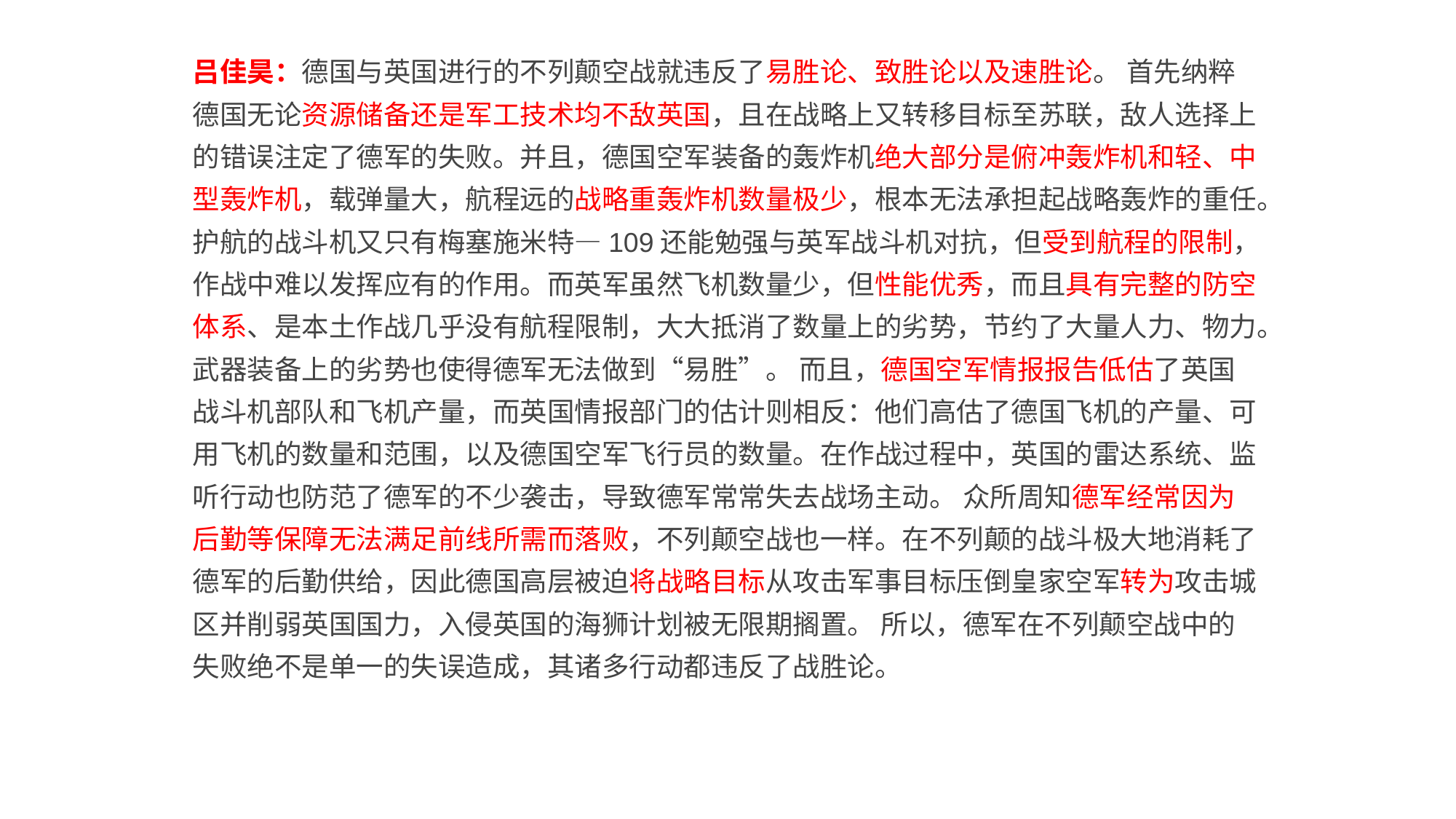

吕佳昊：德国与英国进行的不列颠空战就违反了易胜论、致胜论以及速胜论。 首先纳粹德国无论资源储备还是军工技术均不敌英国，且在战略上又转移目标至苏联，敌人选择上的错误注定了德军的失败。并且，德国空军装备的轰炸机绝大部分是俯冲轰炸机和轻、中型轰炸机，载弹量大，航程远的战略重轰炸机数量极少，根本无法承担起战略轰炸的重任。护航的战斗机又只有梅塞施米特—109还能勉强与英军战斗机对抗，但受到航程的限制，作战中难以发挥应有的作用。而英军虽然飞机数量少，但性能优秀，而且具有完整的防空体系、是本土作战几乎没有航程限制，大大抵消了数量上的劣势，节约了大量人力、物力。武器装备上的劣势也使得德军无法做到“易胜”。 而且，德国空军情报报告低估了英国战斗机部队和飞机产量，而英国情报部门的估计则相反：他们高估了德国飞机的产量、可用飞机的数量和范围，以及德国空军飞行员的数量。在作战过程中，英国的雷达系统、监听行动也防范了德军的不少袭击，导致德军常常失去战场主动。 众所周知德军经常因为后勤等保障无法满足前线所需而落败，不列颠空战也一样。在不列颠的战斗极大地消耗了德军的后勤供给，因此德国高层被迫将战略目标从攻击军事目标压倒皇家空军转为攻击城区并削弱英国国力，入侵英国的海狮计划被无限期搁置。 所以，德军在不列颠空战中的失败绝不是单一的失误造成，其诸多行动都违反了战胜论。